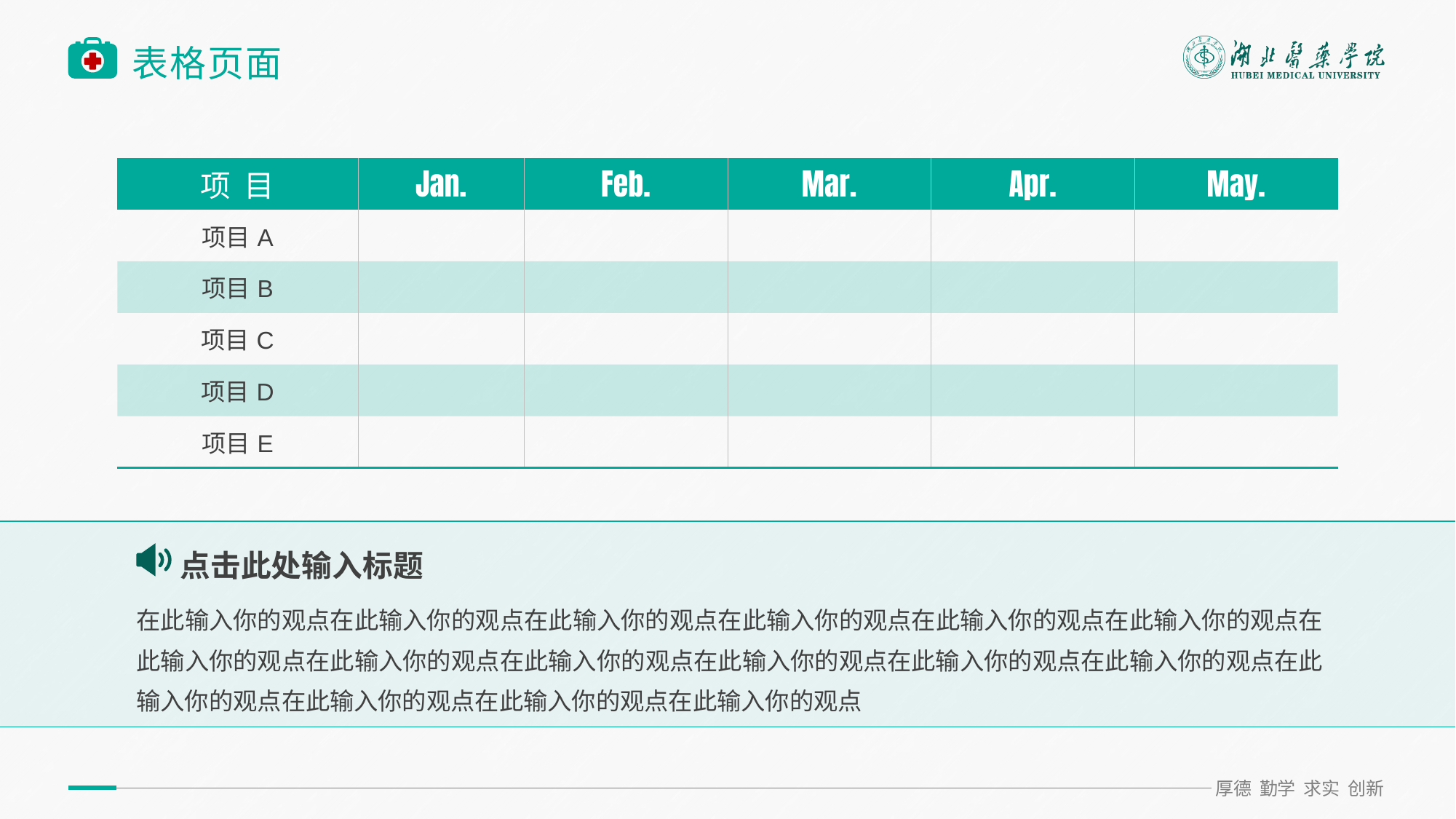

# 表格页面
| 项 目 | Jan. | Feb. | Mar. | Apr. | May. |
| --- | --- | --- | --- | --- | --- |
| 项目A |  |  |  |  |  |
| 项目B |  |  |  |  |  |
| 项目C |  |  |  |  |  |
| 项目D |  |  |  |  |  |
| 项目E |  |  |  |  |  |

点击此处输入标题

在此输入你的观点在此输入你的观点在此输入你的观点在此输入你的观点在此输入你的观点在此输入你的观点在此输入你的观点在此输入你的观点在此输入你的观点在此输入你的观点在此输入你的观点在此输入你的观点在此输入你的观点在此输入你的观点在此输入你的观点在此输入你的观点